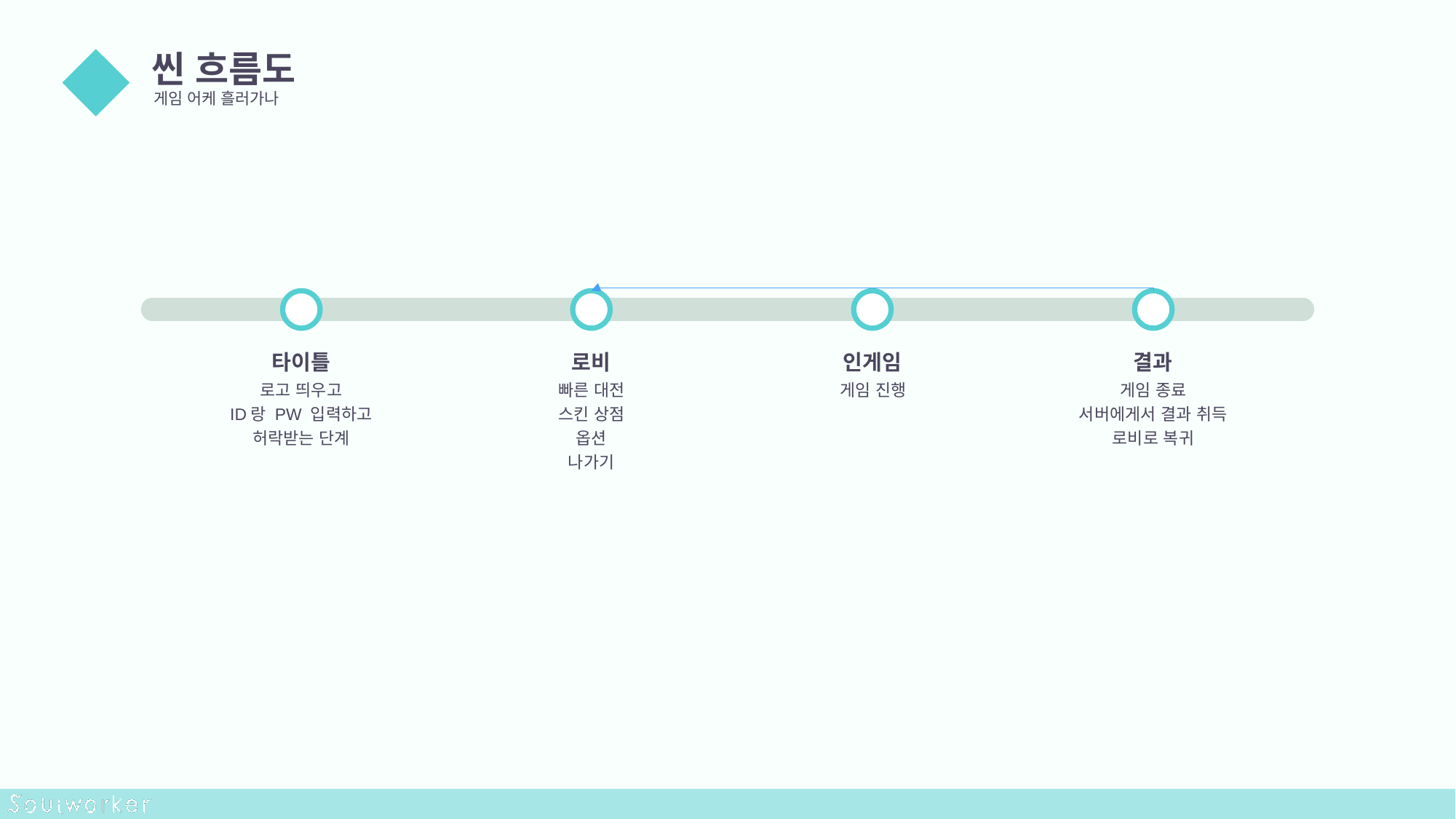

씬 흐름도
게임 어케 흘러가나

02

타이틀
로고 띄우고
ID랑 PW 입력하고
허락받는 단계
로비
빠른 대전
스킨 상점
옵션
나가기
인게임
게임 진행
결과
게임 종료
서버에게서 결과 취득
로비로 복귀